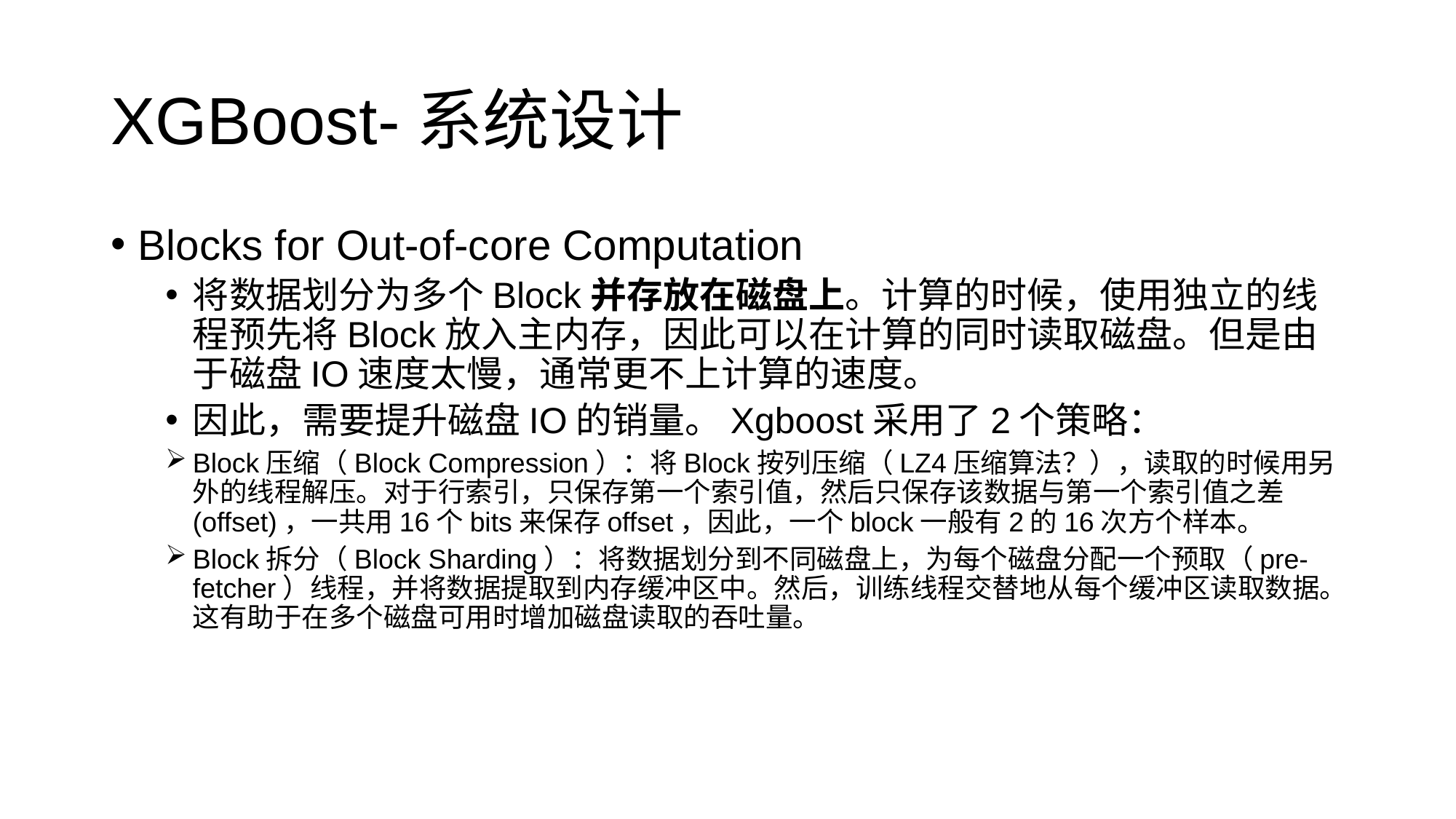

# XGBoost-系统设计
Blocks for Out-of-core Computation
将数据划分为多个Block并存放在磁盘上。计算的时候，使用独立的线程预先将Block放入主内存，因此可以在计算的同时读取磁盘。但是由于磁盘IO速度太慢，通常更不上计算的速度。
因此，需要提升磁盘IO的销量。Xgboost采用了2个策略：
Block压缩（Block Compression）：将Block按列压缩（LZ4压缩算法？），读取的时候用另外的线程解压。对于行索引，只保存第一个索引值，然后只保存该数据与第一个索引值之差(offset)，一共用16个bits来保存offset，因此，一个block一般有2的16次方个样本。
Block拆分（Block Sharding）：将数据划分到不同磁盘上，为每个磁盘分配一个预取（pre-fetcher）线程，并将数据提取到内存缓冲区中。然后，训练线程交替地从每个缓冲区读取数据。这有助于在多个磁盘可用时增加磁盘读取的吞吐量。